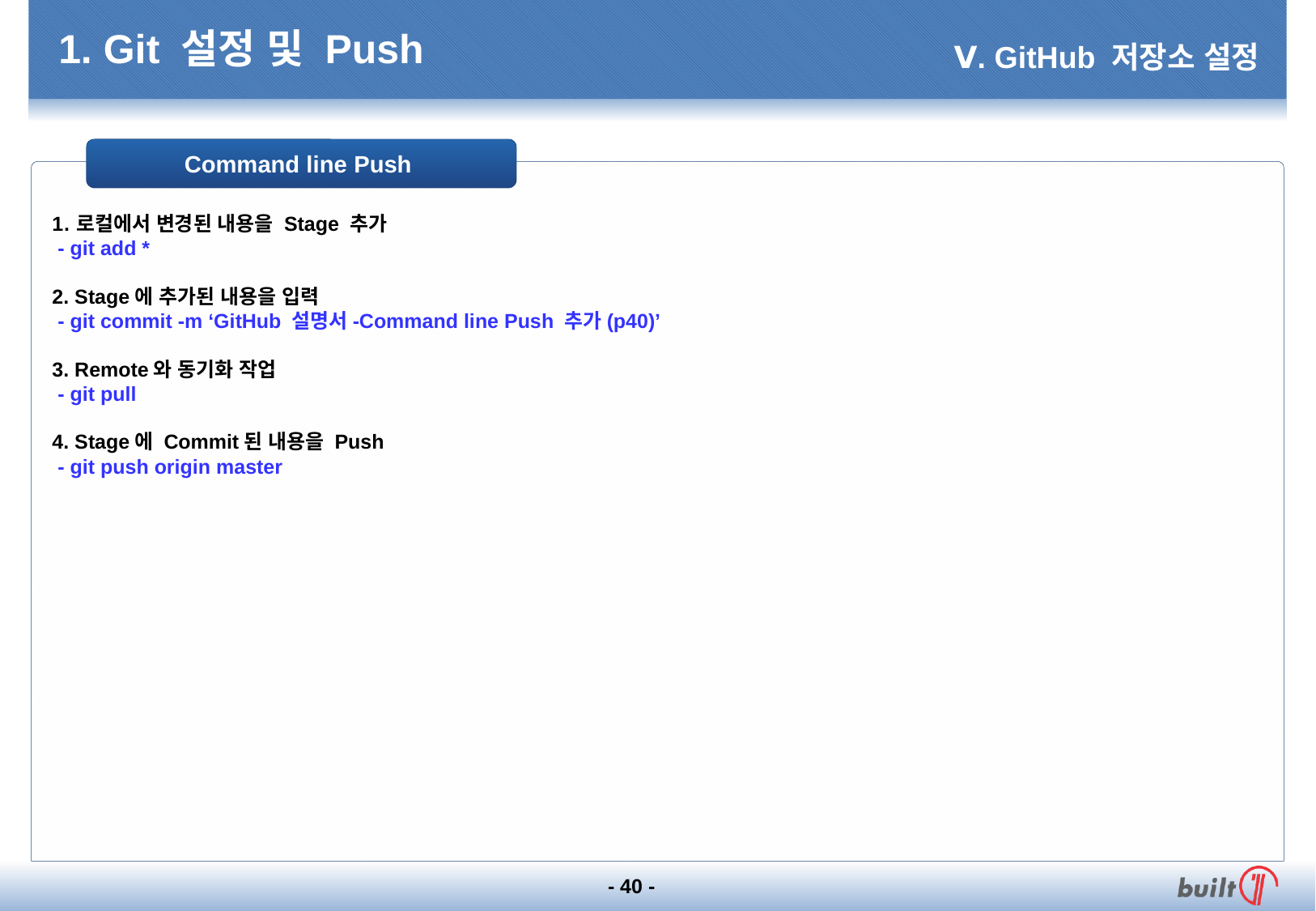

# 1. Git 설정 및 Push
Ⅴ. GitHub 저장소 설정
Command line Push
로컬에서 변경된 내용을 Stage 추가
 - git add *

2. Stage에 추가된 내용을 입력
 - git commit -m ‘GitHub 설명서-Command line Push 추가(p40)’

3. Remote와 동기화 작업
 - git pull

4. Stage에 Commit된 내용을 Push
 - git push origin master